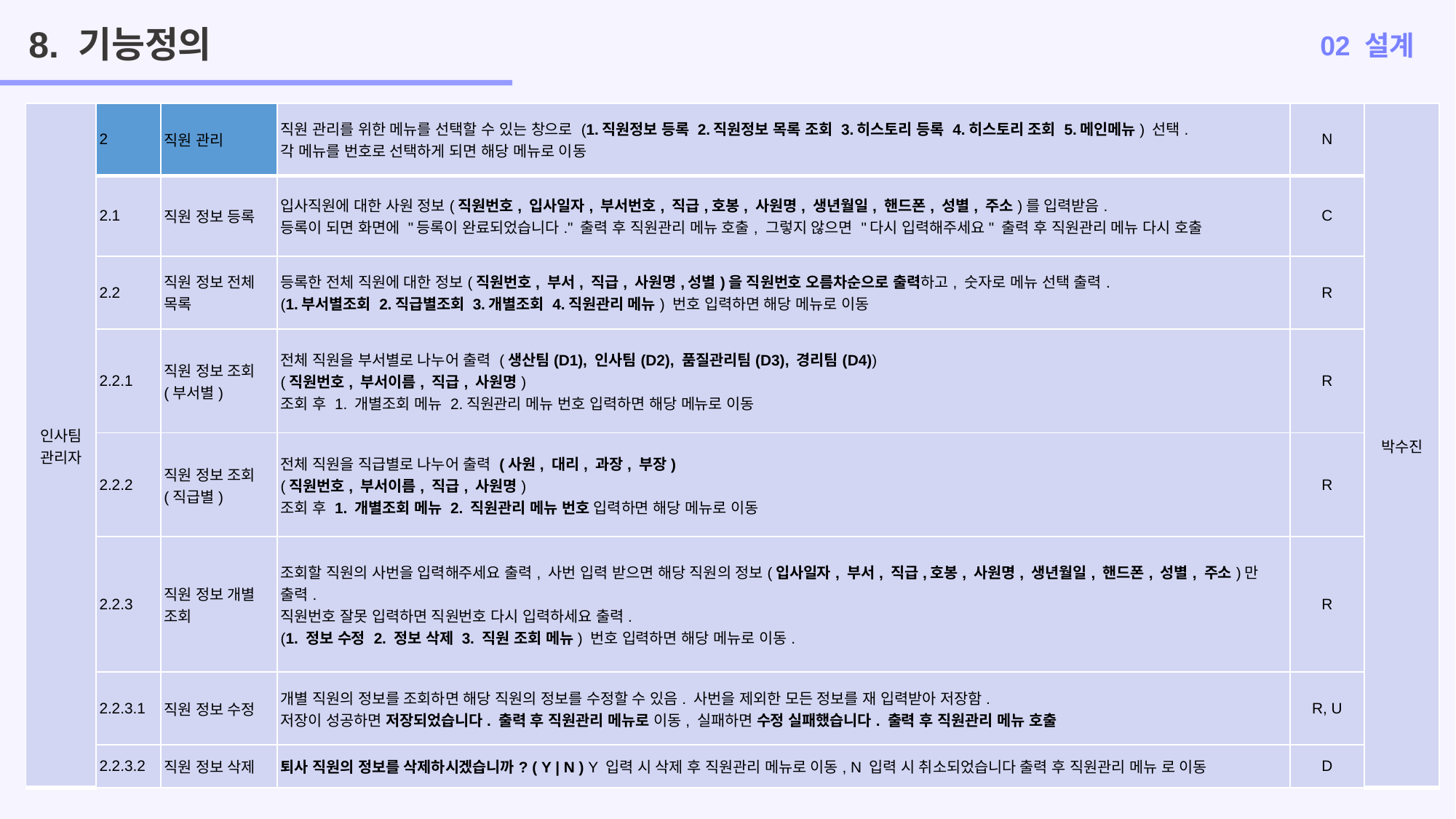

8. 기능정의
02 설계

| 인사팀 관리자 | 2 | 직원 관리 | 직원 관리를 위한 메뉴를 선택할 수 있는 창으로 (1.직원정보 등록 2.직원정보 목록 조회 3.히스토리 등록 4.히스토리 조회 5.메인메뉴) 선택. 각 메뉴를 번호로 선택하게 되면 해당 메뉴로 이동 | N | 박수진 |
| --- | --- | --- | --- | --- | --- |
|  | 2.1 | 직원 정보 등록 | 입사직원에 대한 사원 정보(직원번호, 입사일자, 부서번호, 직급,호봉, 사원명, 생년월일, 핸드폰, 성별, 주소)를 입력받음. 등록이 되면 화면에 "등록이 완료되었습니다." 출력 후 직원관리 메뉴 호출, 그렇지 않으면 "다시 입력해주세요" 출력 후 직원관리 메뉴 다시 호출 | C |  |
|  | 2.2 | 직원 정보 전체 목록 | 등록한 전체 직원에 대한 정보(직원번호, 부서, 직급, 사원명,성별)을 직원번호 오름차순으로 출력하고, 숫자로 메뉴 선택 출력. (1.부서별조회 2.직급별조회 3.개별조회 4.직원관리 메뉴) 번호 입력하면 해당 메뉴로 이동 | R |  |
|  | 2.2.1 | 직원 정보 조회(부서별) | 전체 직원을 부서별로 나누어 출력 (생산팀(D1), 인사팀(D2), 품질관리팀(D3), 경리팀(D4)) (직원번호, 부서이름, 직급, 사원명) 조회 후 1. 개별조회 메뉴 2.직원관리 메뉴 번호 입력하면 해당 메뉴로 이동 | R |  |
|  | 2.2.2 | 직원 정보 조회(직급별) | 전체 직원을 직급별로 나누어 출력 (사원, 대리, 과장, 부장) (직원번호, 부서이름, 직급, 사원명) 조회 후 1. 개별조회 메뉴 2. 직원관리 메뉴 번호 입력하면 해당 메뉴로 이동 | R |  |
|  | 2.2.3 | 직원 정보 개별 조회 | 조회할 직원의 사번을 입력해주세요 출력, 사번 입력 받으면 해당 직원의 정보(입사일자, 부서, 직급,호봉, 사원명, 생년월일, 핸드폰, 성별, 주소)만 출력. 직원번호 잘못 입력하면 직원번호 다시 입력하세요 출력. (1. 정보 수정 2. 정보 삭제 3. 직원 조회 메뉴) 번호 입력하면 해당 메뉴로 이동. | R |  |
|  | 2.2.3.1 | 직원 정보 수정 | 개별 직원의 정보를 조회하면 해당 직원의 정보를 수정할 수 있음. 사번을 제외한 모든 정보를 재 입력받아 저장함. 저장이 성공하면 저장되었습니다. 출력 후 직원관리 메뉴로 이동, 실패하면 수정 실패했습니다. 출력 후 직원관리 메뉴 호출 | R, U |  |
|  | 2.2.3.2 | 직원 정보 삭제 | 퇴사 직원의 정보를 삭제하시겠습니까? ( Y | N ) Y 입력 시 삭제 후 직원관리 메뉴로 이동, N 입력 시 취소되었습니다 출력 후 직원관리 메뉴 로 이동 | D |  |